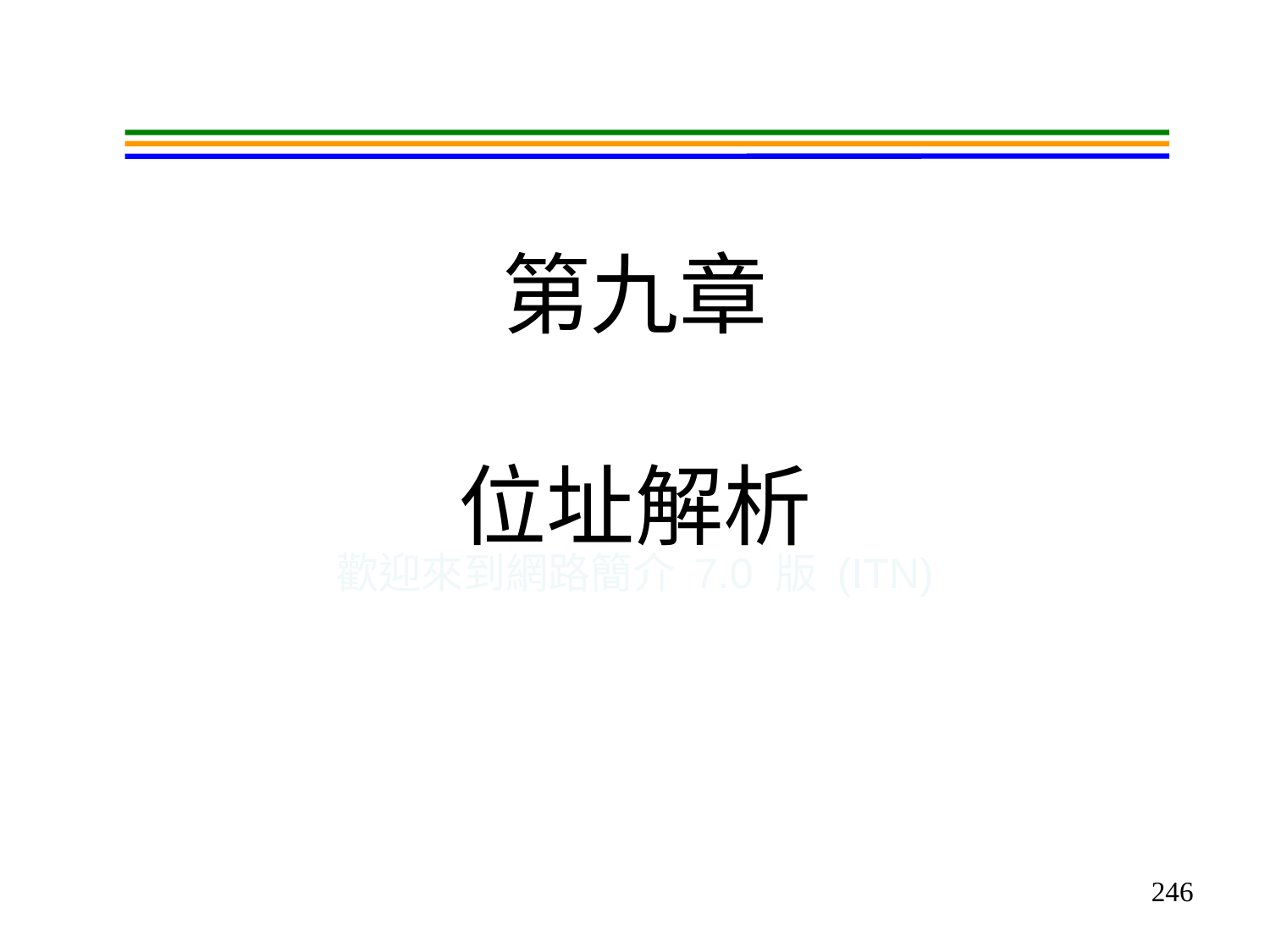

# 第九章 位址解析
歡迎來到網路簡介 7.0 版 (ITN)

246